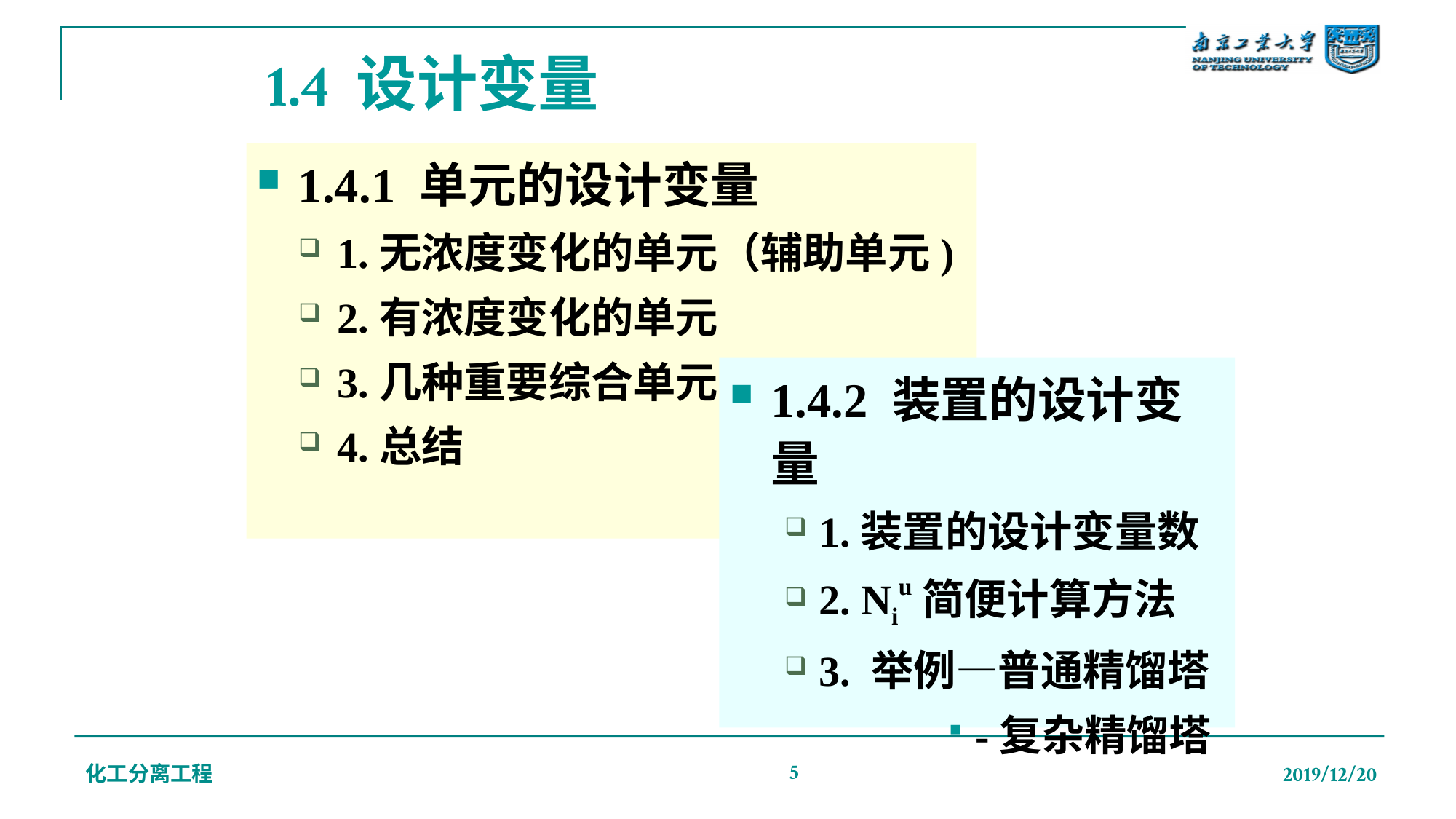

# 1.4 设计变量
1.4.1 单元的设计变量
1.无浓度变化的单元（辅助单元)
2.有浓度变化的单元
3.几种重要综合单元
4.总结
1.4.2 装置的设计变量
1.装置的设计变量数
2. Niu简便计算方法
3. 举例—普通精馏塔
-复杂精馏塔
化工分离工程
5
2019/12/20